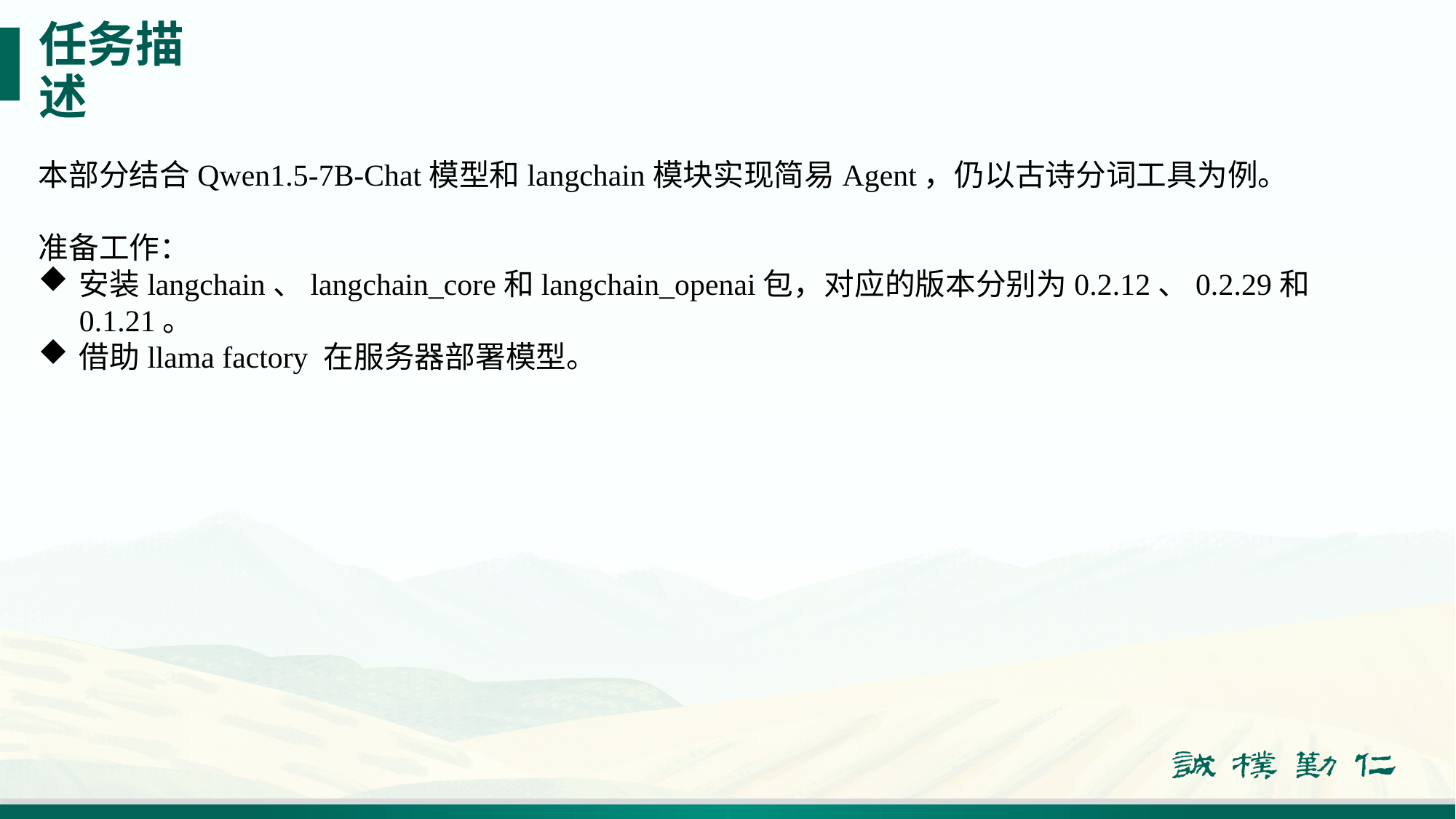

# 任务描述
本部分结合Qwen1.5-7B-Chat模型和langchain模块实现简易Agent，仍以古诗分词工具为例。

准备工作：
安装langchain、langchain_core和langchain_openai包，对应的版本分别为0.2.12、0.2.29和0.1.21。
借助llama factory 在服务器部署模型。